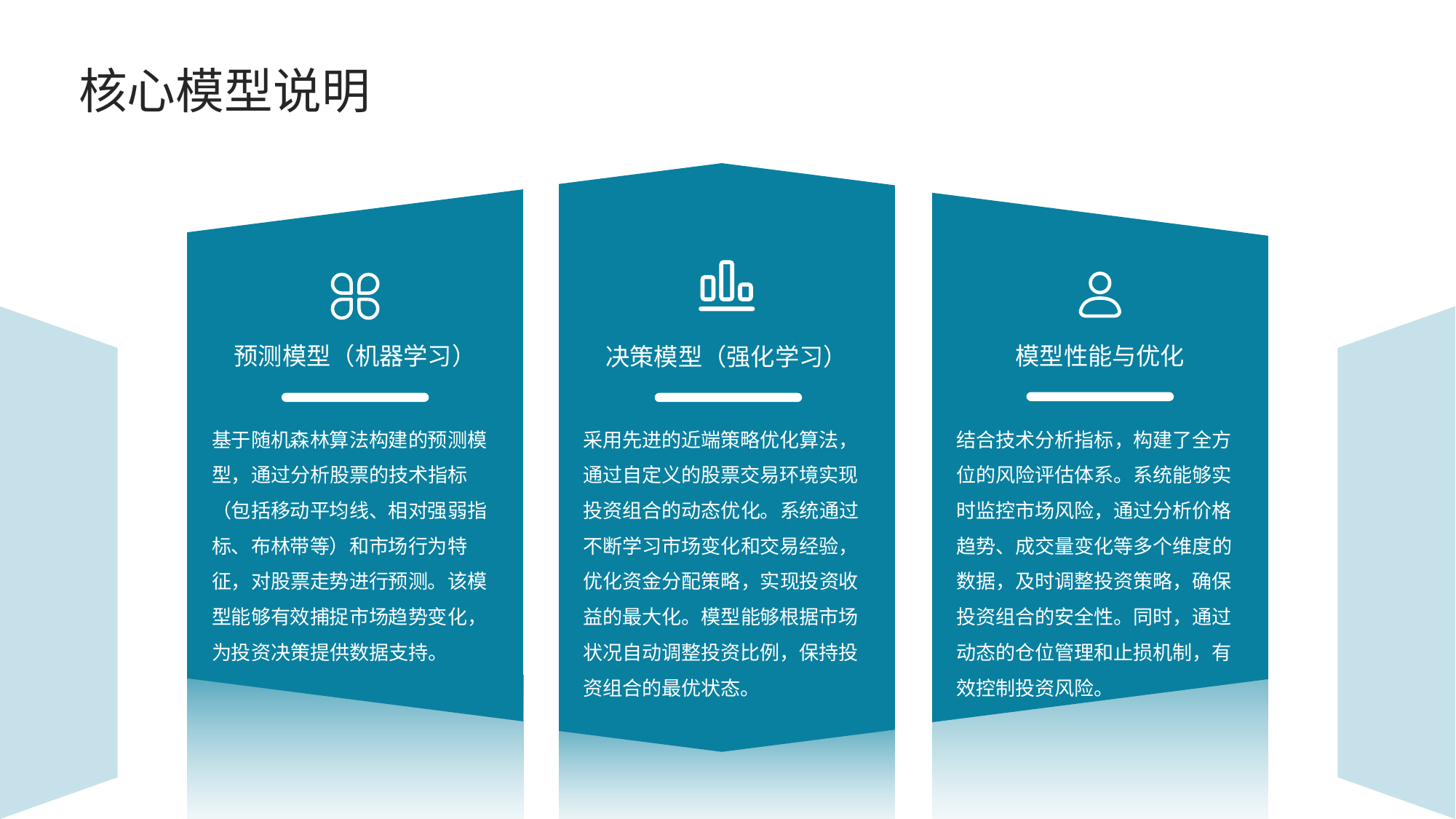

核心模型说明

预测模型（机器学习）
模型性能与优化
决策模型（强化学习）

基于随机森林算法构建的预测模型，通过分析股票的技术指标（包括移动平均线、相对强弱指标、布林带等）和市场行为特征，对股票走势进行预测。该模型能够有效捕捉市场趋势变化，为投资决策提供数据支持。
采用先进的近端策略优化算法，通过自定义的股票交易环境实现投资组合的动态优化。系统通过不断学习市场变化和交易经验，优化资金分配策略，实现投资收益的最大化。模型能够根据市场状况自动调整投资比例，保持投资组合的最优状态。
结合技术分析指标，构建了全方位的风险评估体系。系统能够实时监控市场风险，通过分析价格趋势、成交量变化等多个维度的数据，及时调整投资策略，确保投资组合的安全性。同时，通过动态的仓位管理和止损机制，有效控制投资风险。